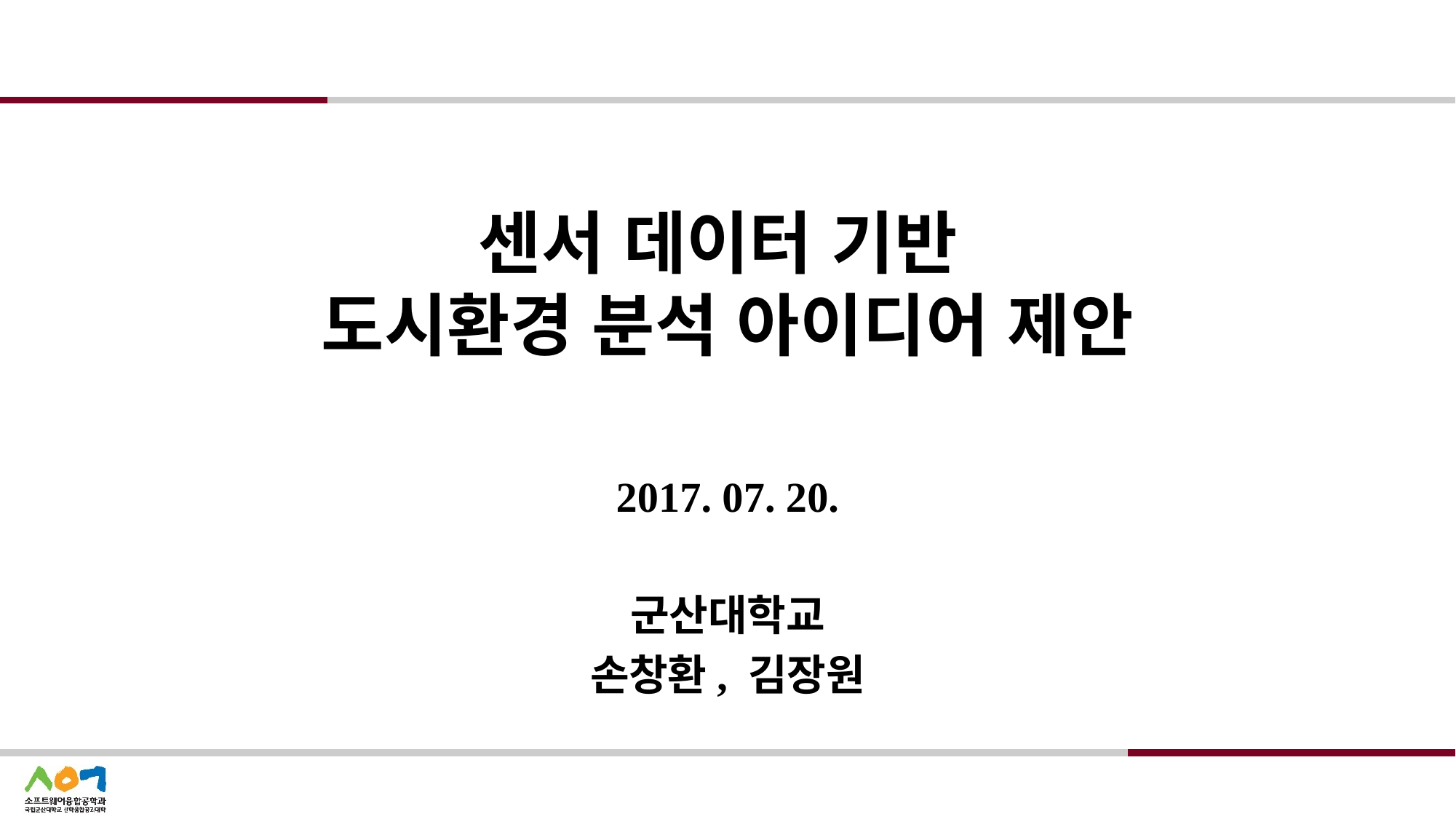

# 센서 데이터 기반 도시환경 분석 아이디어 제안
2017. 07. 20.

군산대학교
손창환, 김장원